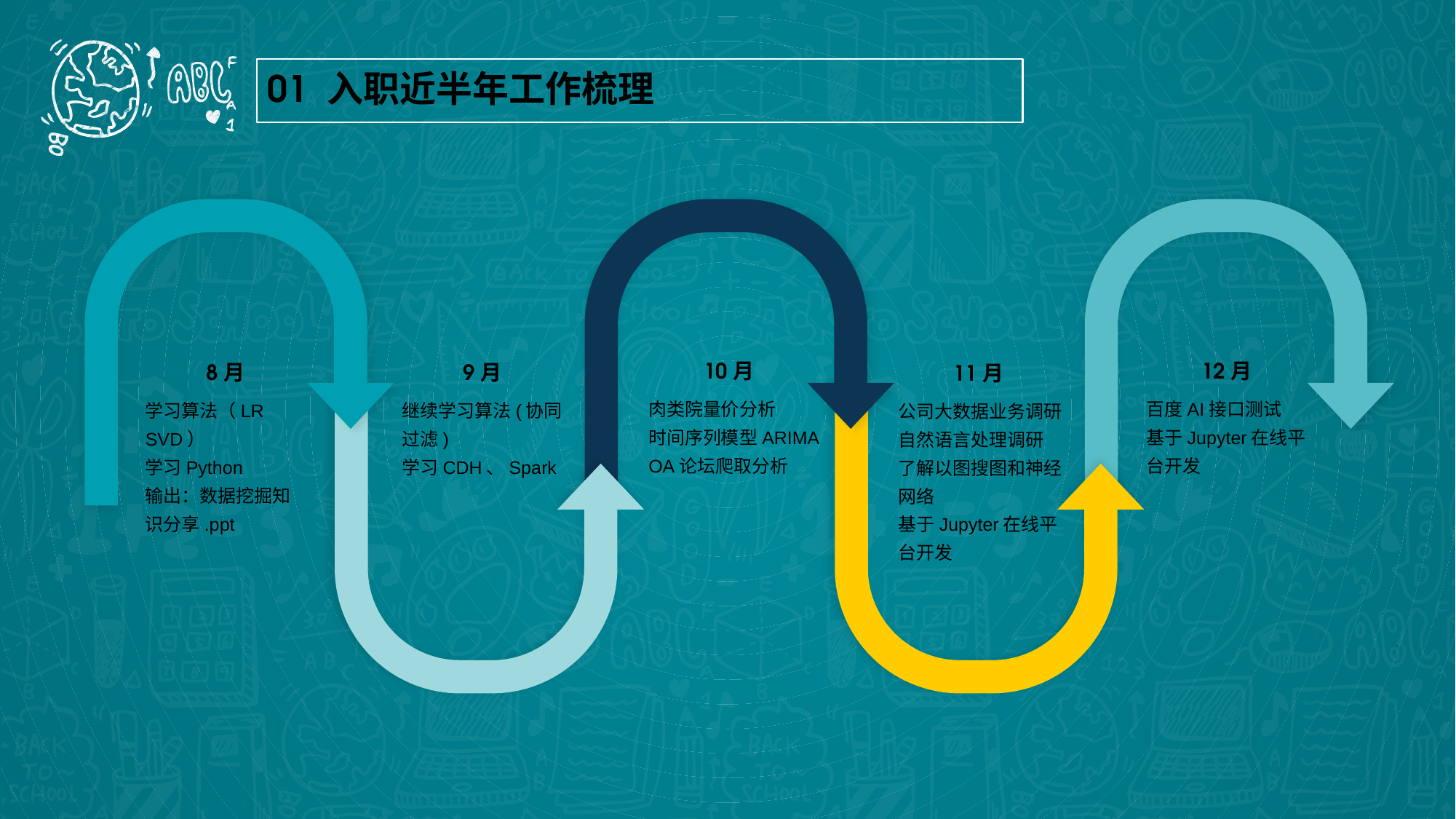

01 入职近半年工作梳理

12月
百度AI接口测试
基于Jupyter在线平台开发
10月
肉类院量价分析
时间序列模型ARIMA
OA论坛爬取分析
8月
学习算法（LR SVD）
学习Python
输出：数据挖掘知识分享.ppt
9月
继续学习算法(协同过滤)
学习CDH、Spark
11月
公司大数据业务调研
自然语言处理调研
了解以图搜图和神经网络
基于Jupyter在线平台开发